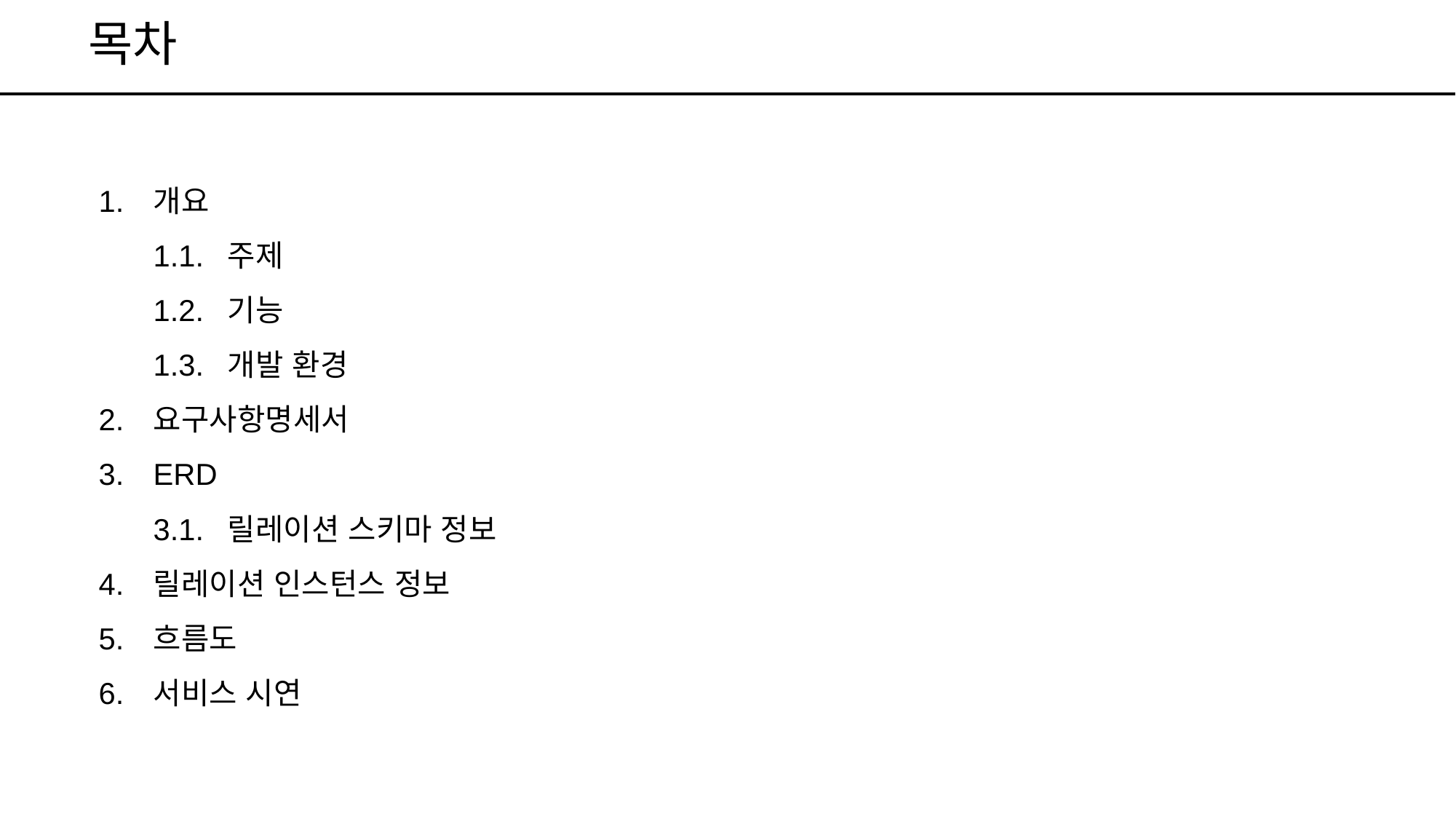

# 목차
개요
1.1.  주제
1.2.  기능
1.3.  개발 환경
요구사항명세서
ERD
3.1.  릴레이션 스키마 정보
릴레이션 인스턴스 정보
흐름도
서비스 시연